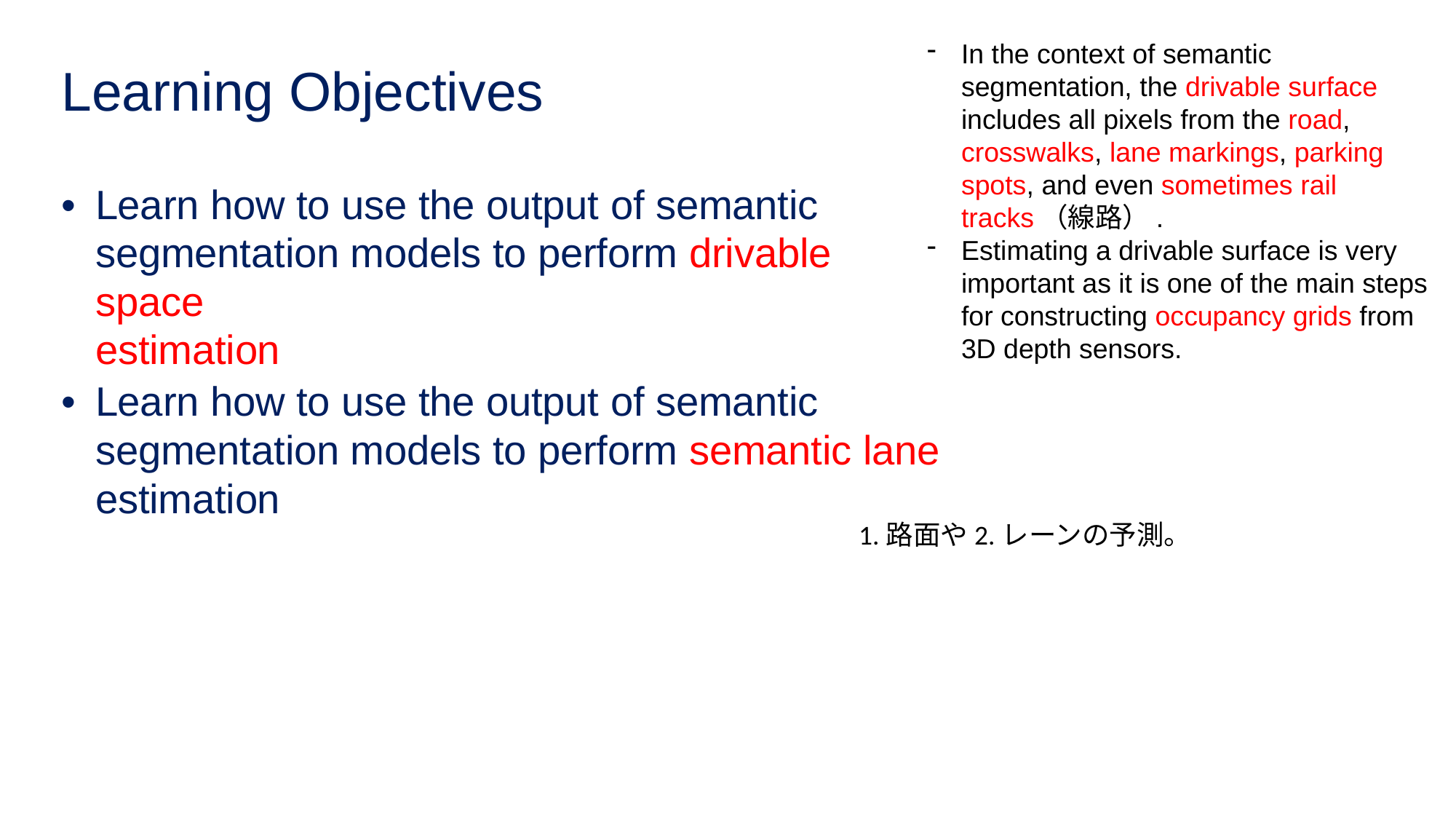

In the context of semantic segmentation, the drivable surface includes all pixels from the road, crosswalks, lane markings, parking spots, and even sometimes rail tracks（線路）.
Estimating a drivable surface is very important as it is one of the main steps for constructing occupancy grids from 3D depth sensors.
Learning Objectives
• Learn how to use the output of semantic
segmentation models to perform drivable space
estimation
• Learn how to use the output of semantic
segmentation models to perform semantic lane
estimation
1.路面や2.レーンの予測。